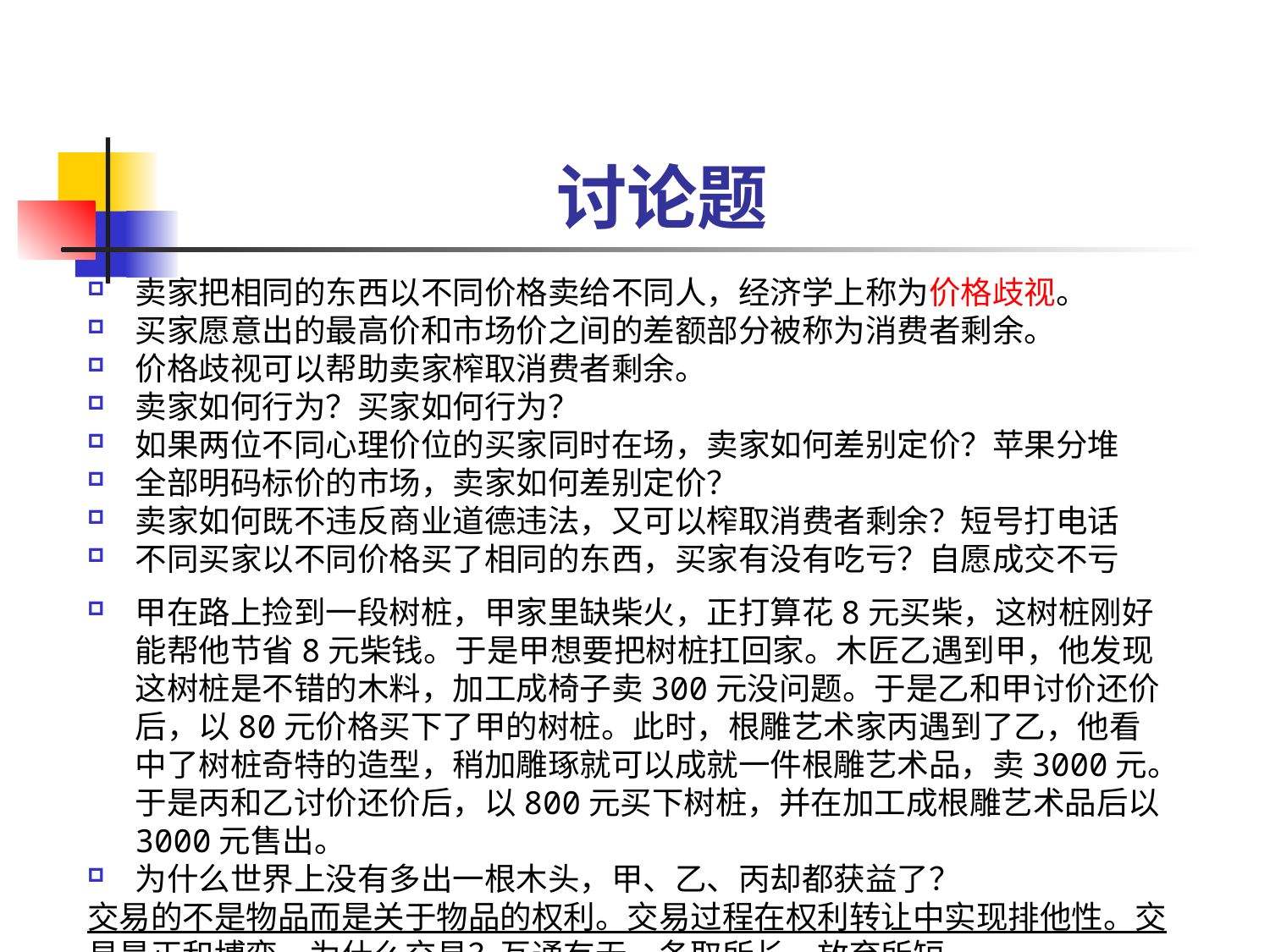

# 讨论题
卖家把相同的东西以不同价格卖给不同人，经济学上称为价格歧视。
买家愿意出的最高价和市场价之间的差额部分被称为消费者剩余。
价格歧视可以帮助卖家榨取消费者剩余。
卖家如何行为？买家如何行为？
如果两位不同心理价位的买家同时在场，卖家如何差别定价？苹果分堆
全部明码标价的市场，卖家如何差别定价？
卖家如何既不违反商业道德违法，又可以榨取消费者剩余？短号打电话
不同买家以不同价格买了相同的东西，买家有没有吃亏？自愿成交不亏

甲在路上捡到一段树桩，甲家里缺柴火，正打算花8元买柴，这树桩刚好能帮他节省8元柴钱。于是甲想要把树桩扛回家。木匠乙遇到甲，他发现这树桩是不错的木料，加工成椅子卖300元没问题。于是乙和甲讨价还价后，以80元价格买下了甲的树桩。此时，根雕艺术家丙遇到了乙，他看中了树桩奇特的造型，稍加雕琢就可以成就一件根雕艺术品，卖3000元。于是丙和乙讨价还价后，以800元买下树桩，并在加工成根雕艺术品后以3000元售出。
为什么世界上没有多出一根木头，甲、乙、丙却都获益了？
交易的不是物品而是关于物品的权利。交易过程在权利转让中实现排他性。交易是正和博弈。为什么交易？互通有无、各取所长、放弃所短